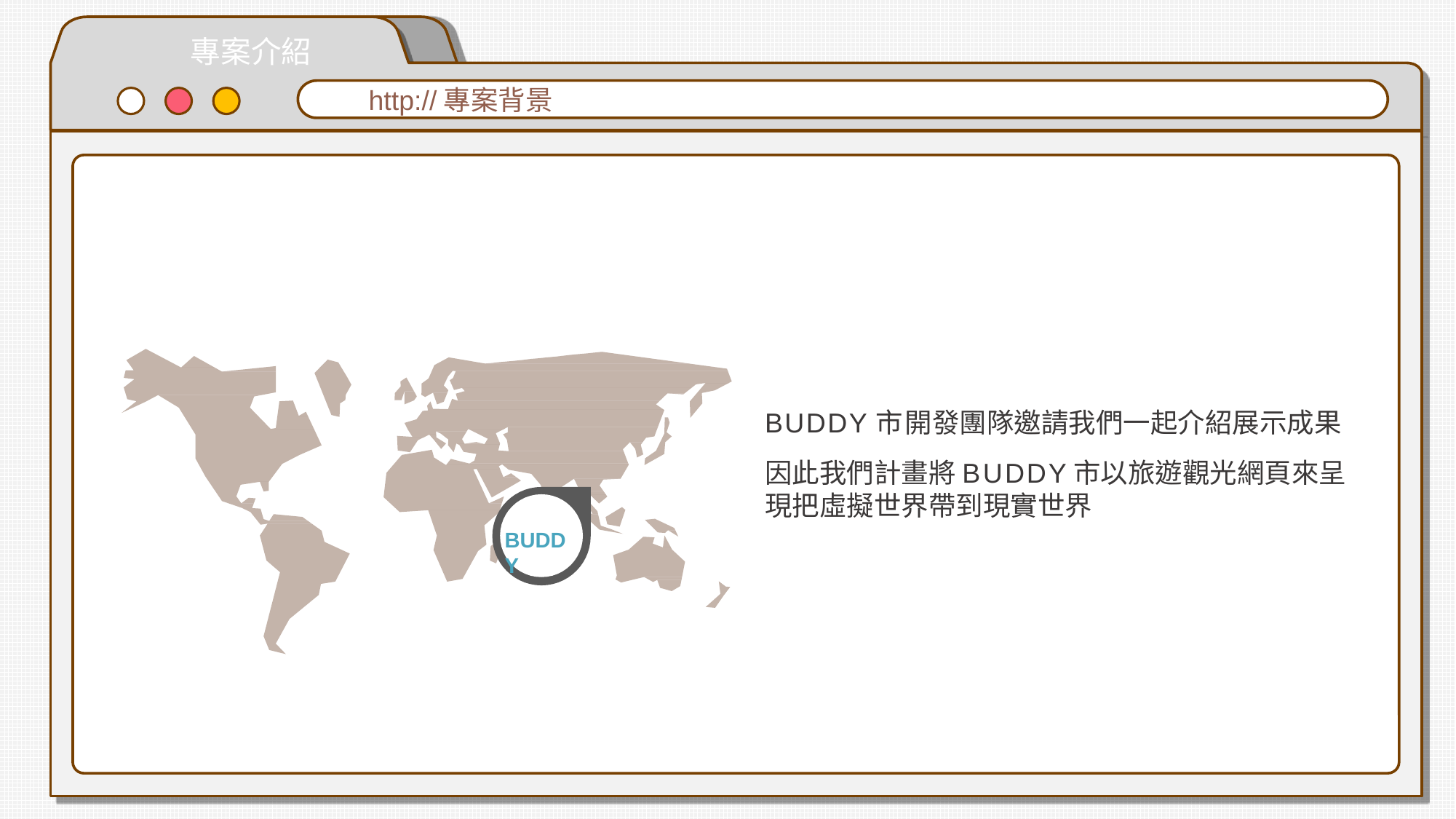

專案介紹
http://專案背景

BUDDY市開發團隊邀請我們一起介紹展示成果
因此我們計畫將BUDDY市以旅遊觀光網頁來呈現把虛擬世界帶到現實世界

BUDDY